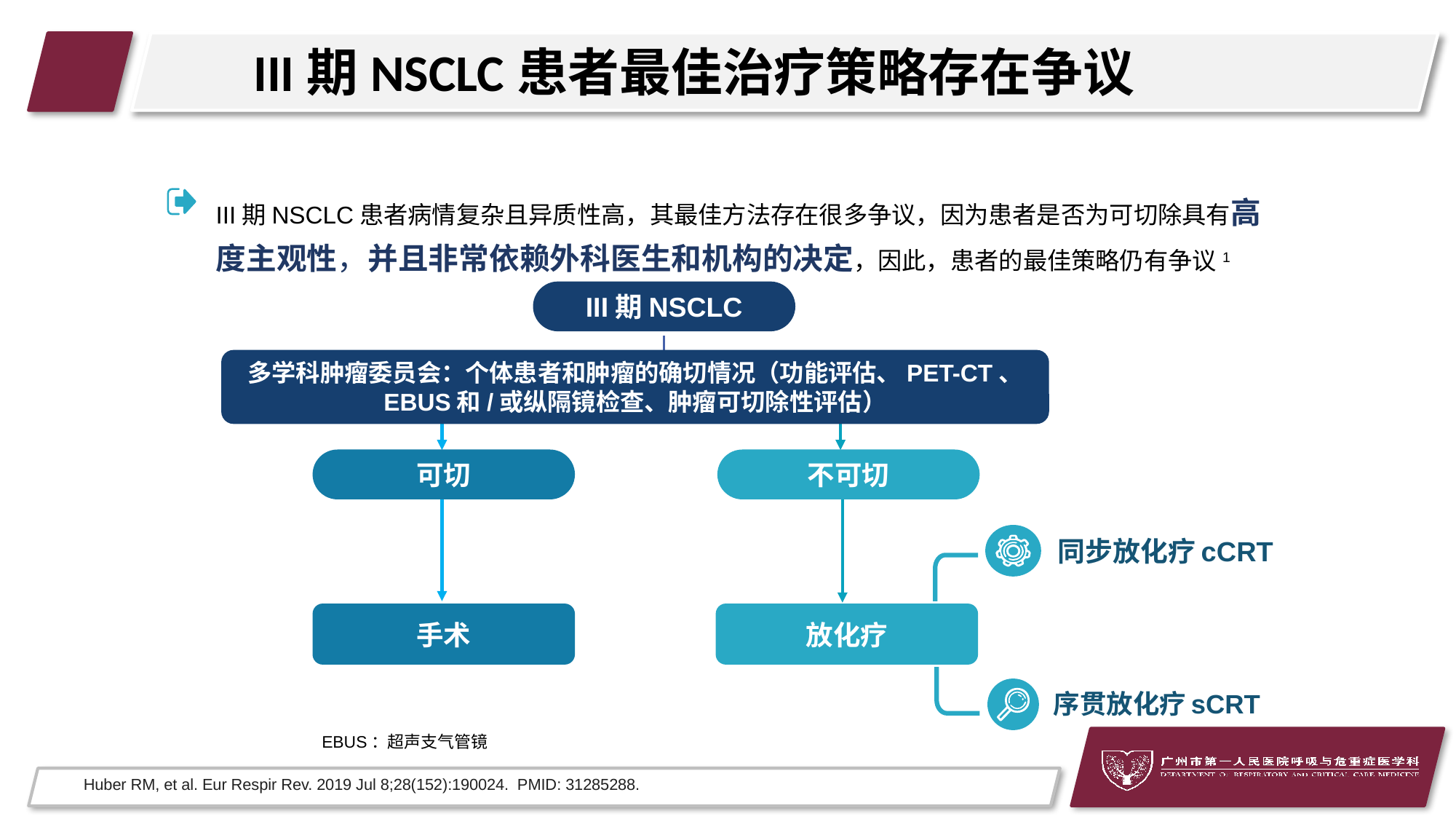

# III期NSCLC患者最佳治疗策略存在争议
III期NSCLC患者病情复杂且异质性高，其最佳方法存在很多争议，因为患者是否为可切除具有高度主观性，并且非常依赖外科医生和机构的决定，因此，患者的最佳策略仍有争议1

III期NSCLC
多学科肿瘤委员会：个体患者和肿瘤的确切情况（功能评估、PET-CT、
EBUS和/或纵隔镜检查、肿瘤可切除性评估）
可切
不可切
同步放化疗cCRT

手术
放化疗

序贯放化疗sCRT

EBUS：超声支气管镜
Huber RM, et al. Eur Respir Rev. 2019 Jul 8;28(152):190024.  PMID: 31285288.